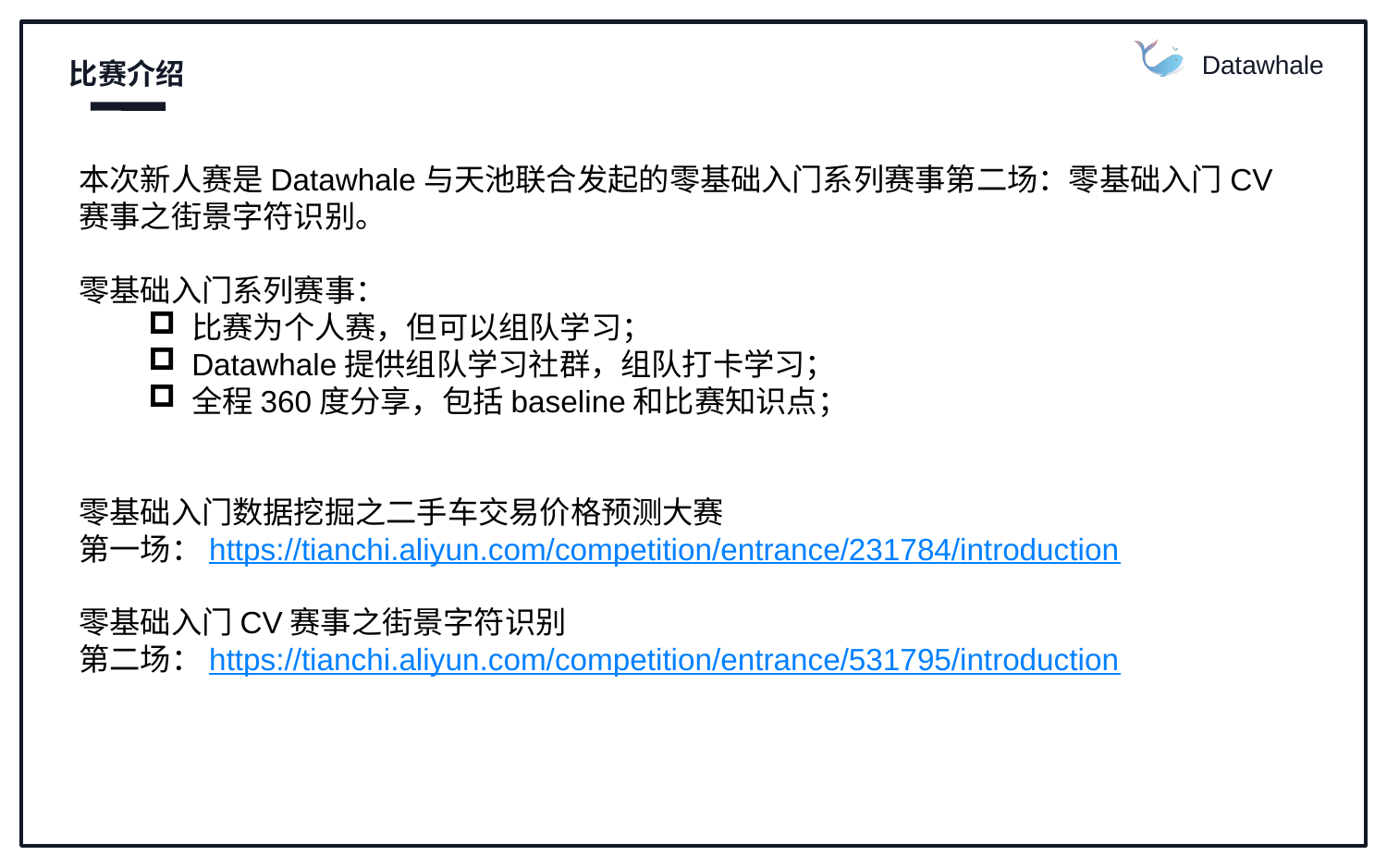

Datawhale

比赛介绍

本次新人赛是Datawhale与天池联合发起的零基础入门系列赛事第二场：零基础入门CV赛事之街景字符识别。

零基础入门系列赛事：
比赛为个人赛，但可以组队学习；
Datawhale提供组队学习社群，组队打卡学习；
全程360度分享，包括baseline和比赛知识点；

零基础入门数据挖掘之二手车交易价格预测大赛
第一场：https://tianchi.aliyun.com/competition/entrance/231784/introduction
零基础入门CV赛事之街景字符识别
第二场：https://tianchi.aliyun.com/competition/entrance/531795/introduction